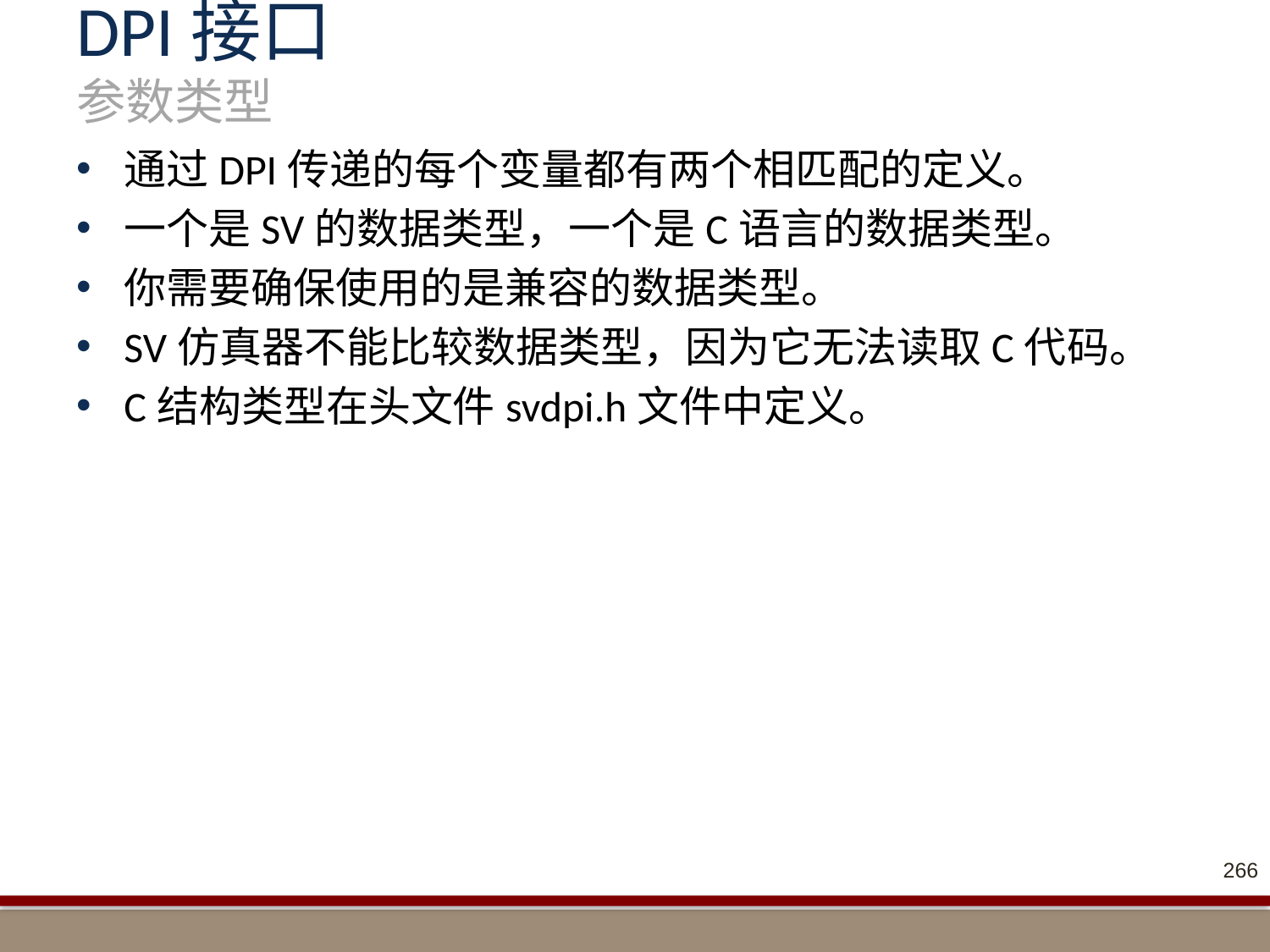

# DPI接口 参数类型
通过DPI传递的每个变量都有两个相匹配的定义。
一个是SV的数据类型，一个是C语言的数据类型。
你需要确保使用的是兼容的数据类型。
SV仿真器不能比较数据类型，因为它无法读取C代码。
C结构类型在头文件svdpi.h文件中定义。
266